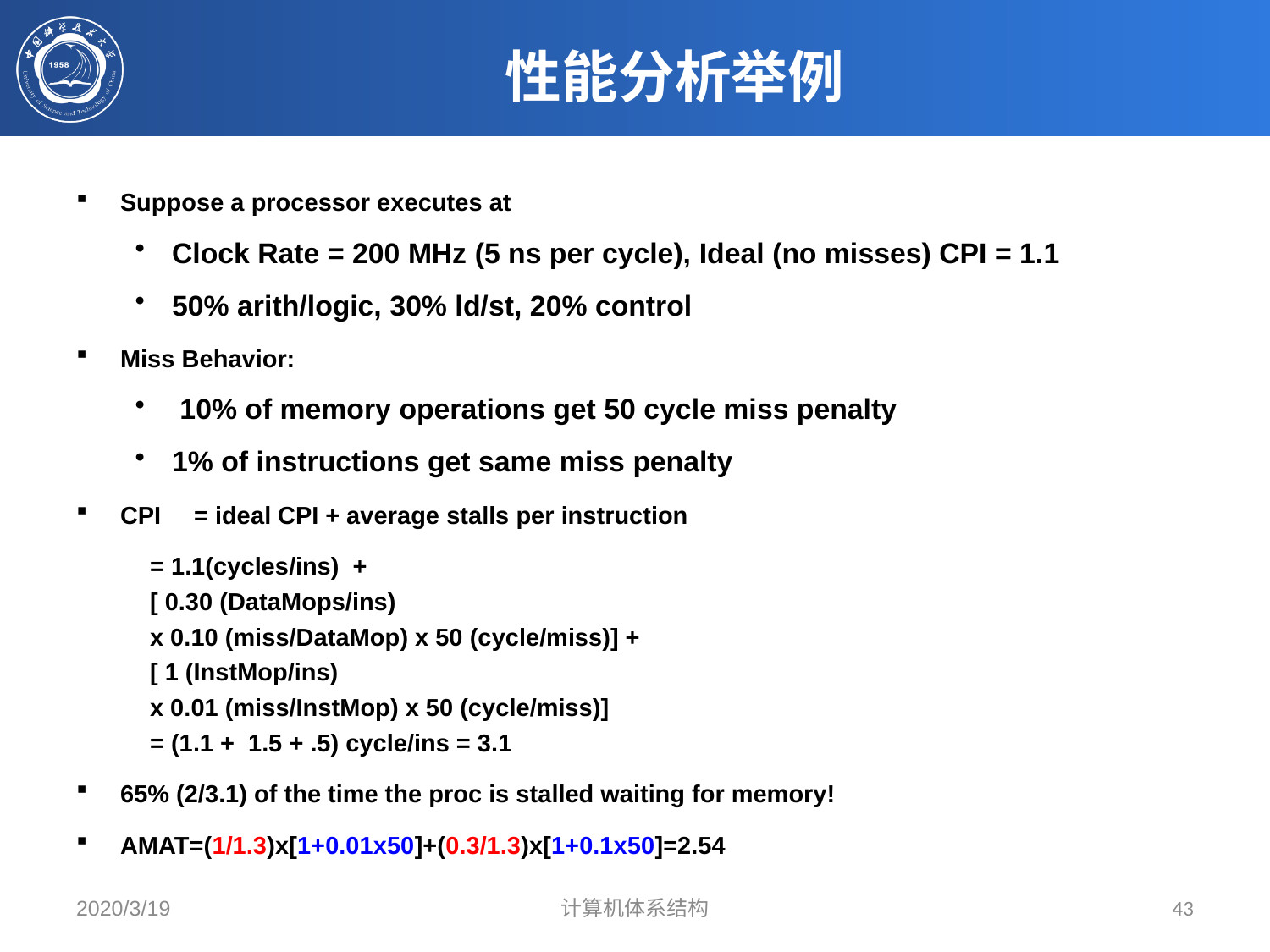

# 性能分析举例
Suppose a processor executes at
Clock Rate = 200 MHz (5 ns per cycle), Ideal (no misses) CPI = 1.1
50% arith/logic, 30% ld/st, 20% control
Miss Behavior:
 10% of memory operations get 50 cycle miss penalty
1% of instructions get same miss penalty
CPI 	= ideal CPI + average stalls per instruction
	= 1.1(cycles/ins)  +
	[ 0.30 (DataMops/ins)
			x 0.10 (miss/DataMop) x 50 (cycle/miss)] +
	[ 1 (InstMop/ins)
			x 0.01 (miss/InstMop) x 50 (cycle/miss)]
	= (1.1 +  1.5 + .5) cycle/ins = 3.1
65% (2/3.1) of the time the proc is stalled waiting for memory!
AMAT=(1/1.3)x[1+0.01x50]+(0.3/1.3)x[1+0.1x50]=2.54
2020/3/19
计算机体系结构
43